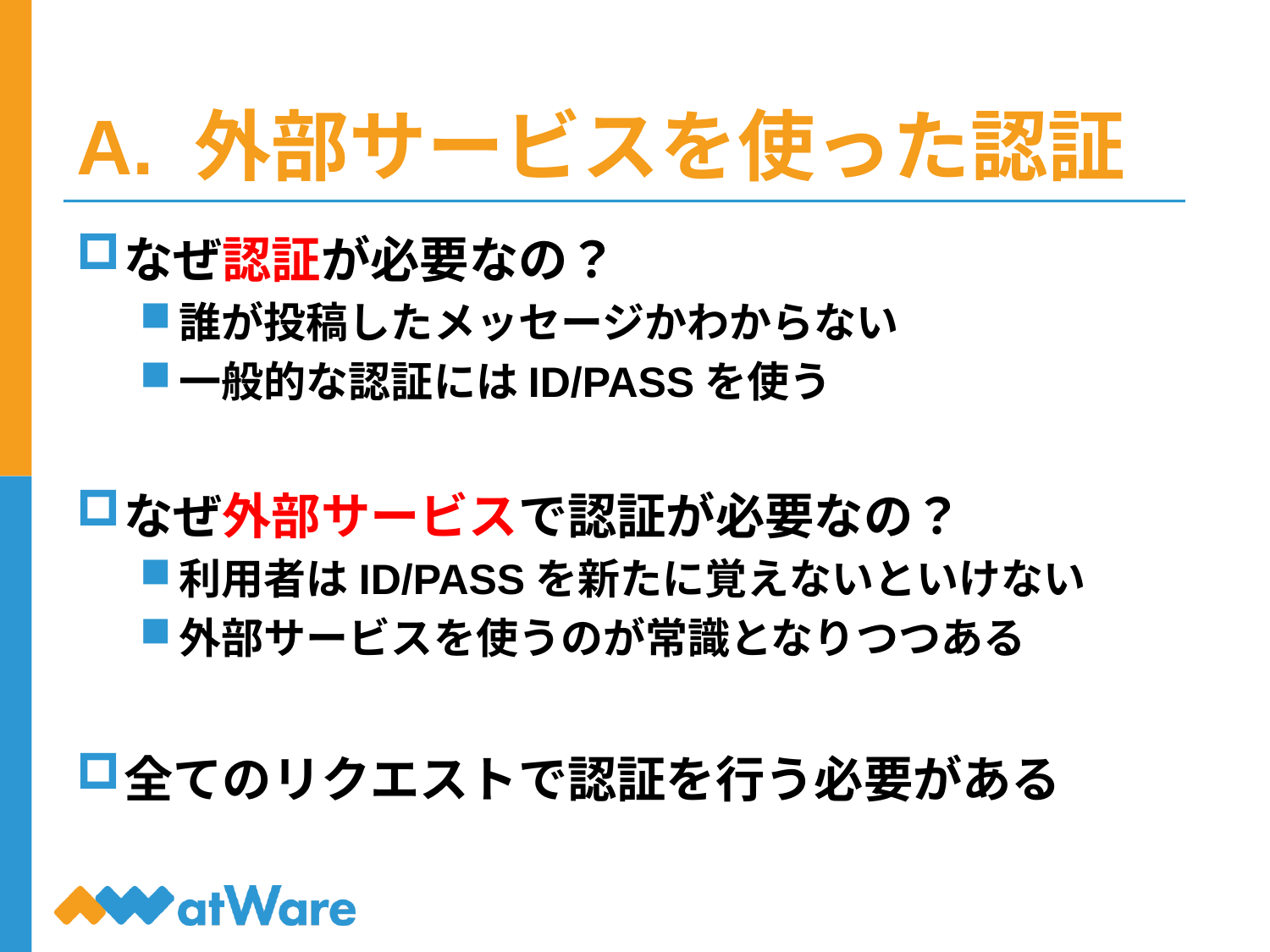

# A. 外部サービスを使った認証
なぜ認証が必要なの？
誰が投稿したメッセージかわからない
一般的な認証にはID/PASSを使う

なぜ外部サービスで認証が必要なの？
利用者はID/PASSを新たに覚えないといけない
外部サービスを使うのが常識となりつつある

全てのリクエストで認証を行う必要がある